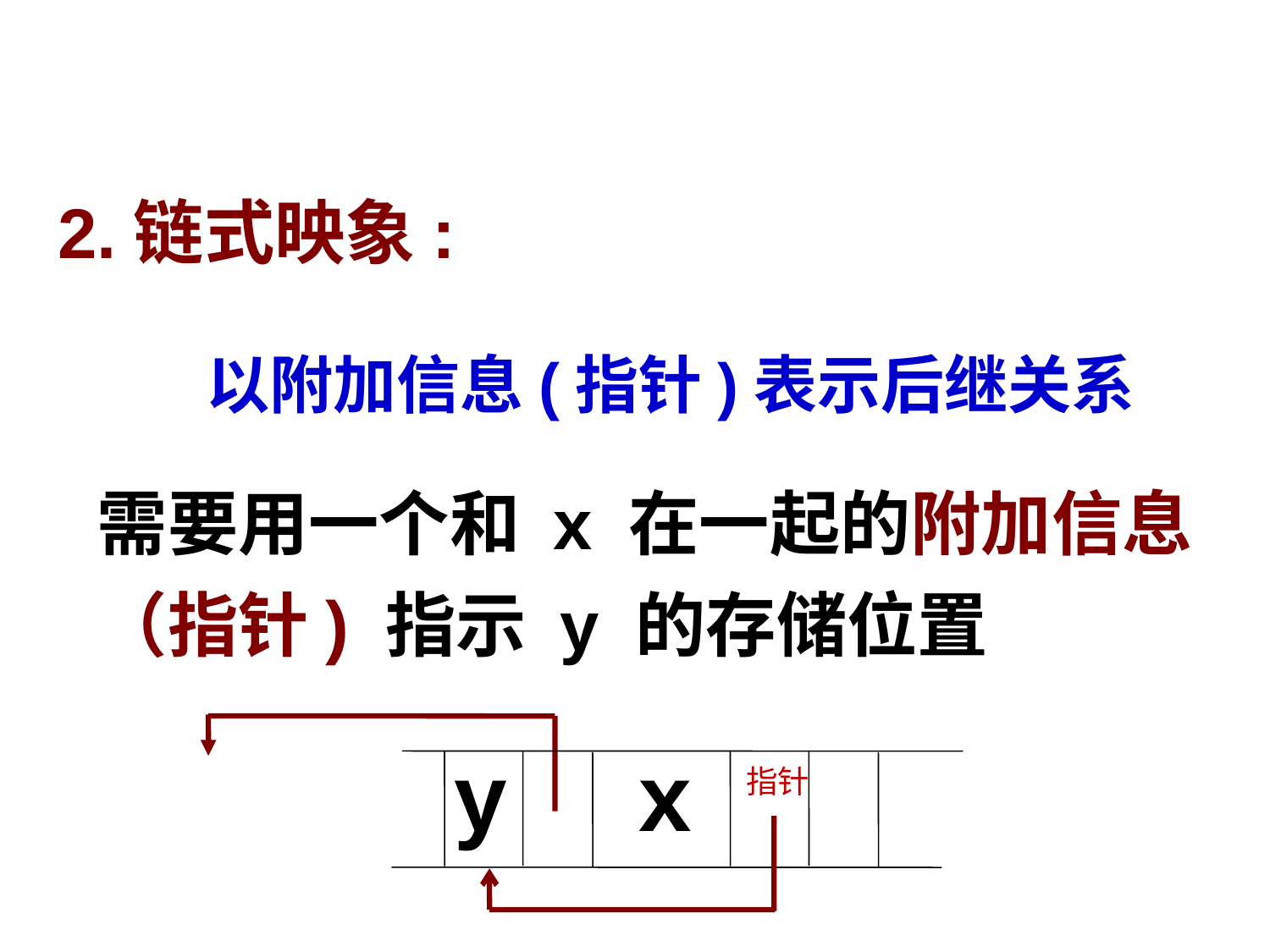

2.链式映象:
以附加信息(指针)表示后继关系
需要用一个和 x 在一起的附加信息（指针) 指示 y 的存储位置

y     x

 指针